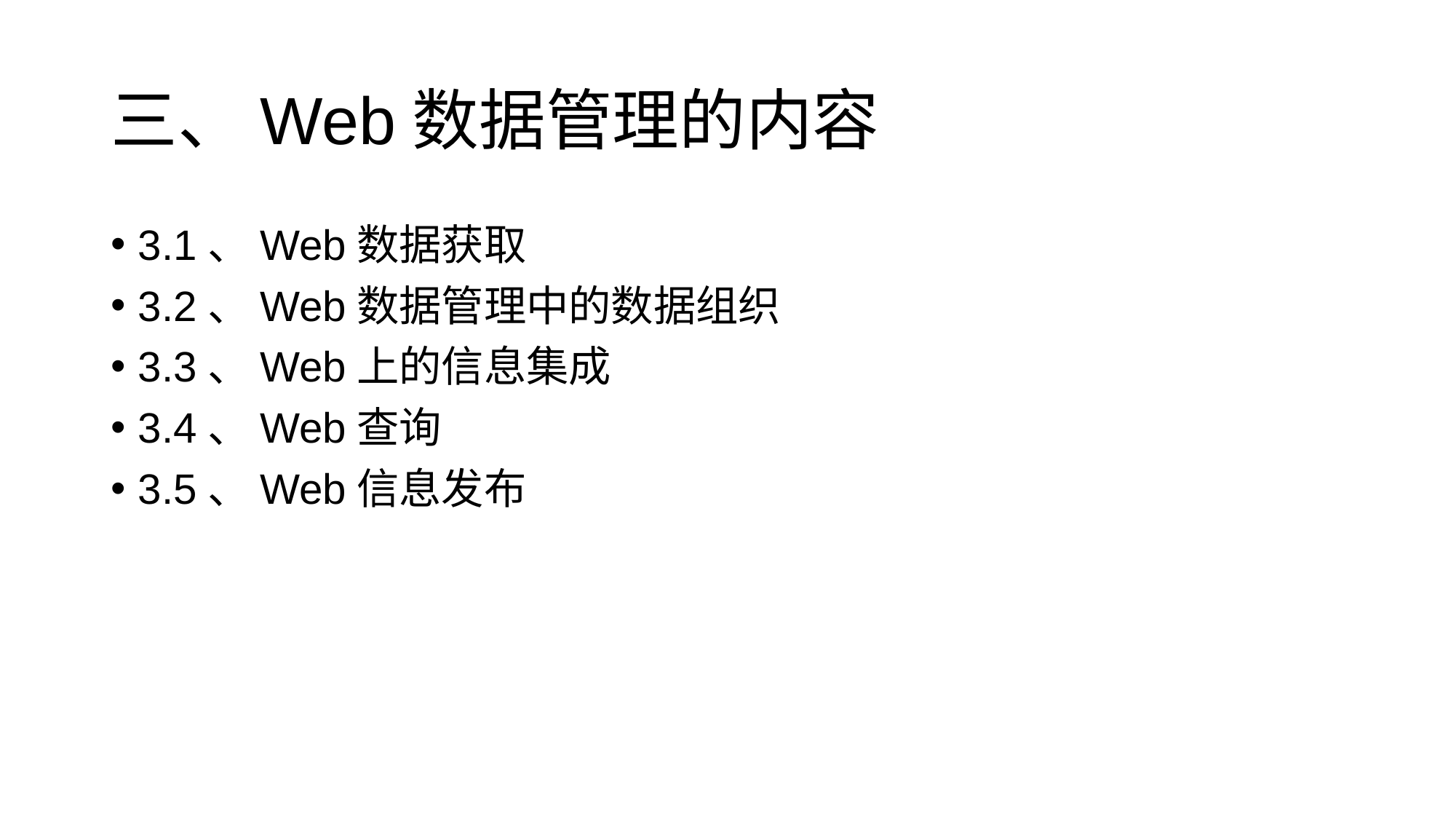

# 三、Web数据管理的内容
3.1、Web数据获取
3.2、Web数据管理中的数据组织
3.3、Web上的信息集成
3.4、Web查询
3.5、Web信息发布